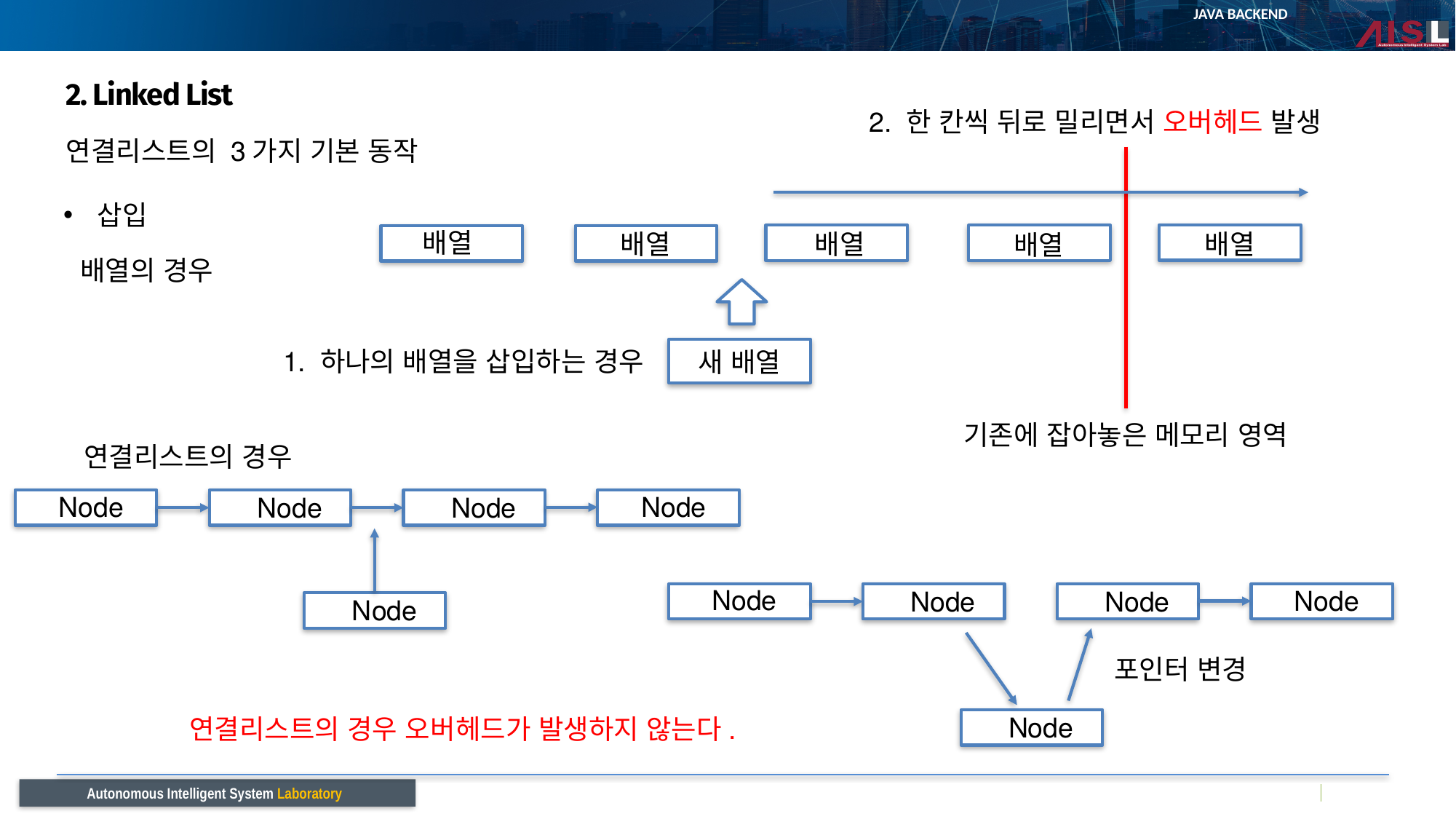

# 2. Linked List
2. 한 칸씩 뒤로 밀리면서 오버헤드 발생
연결리스트의 3가지 기본 동작
삽입
배열
배열
배열
배열
배열

배열의 경우

1. 하나의 배열을 삽입하는 경우
새 배열
기존에 잡아놓은 메모리 영역
연결리스트의 경우
Node
Node
Node
Node

Node
Node
Node
Node

Node

포인터 변경
Node
연결리스트의 경우 오버헤드가 발생하지 않는다.